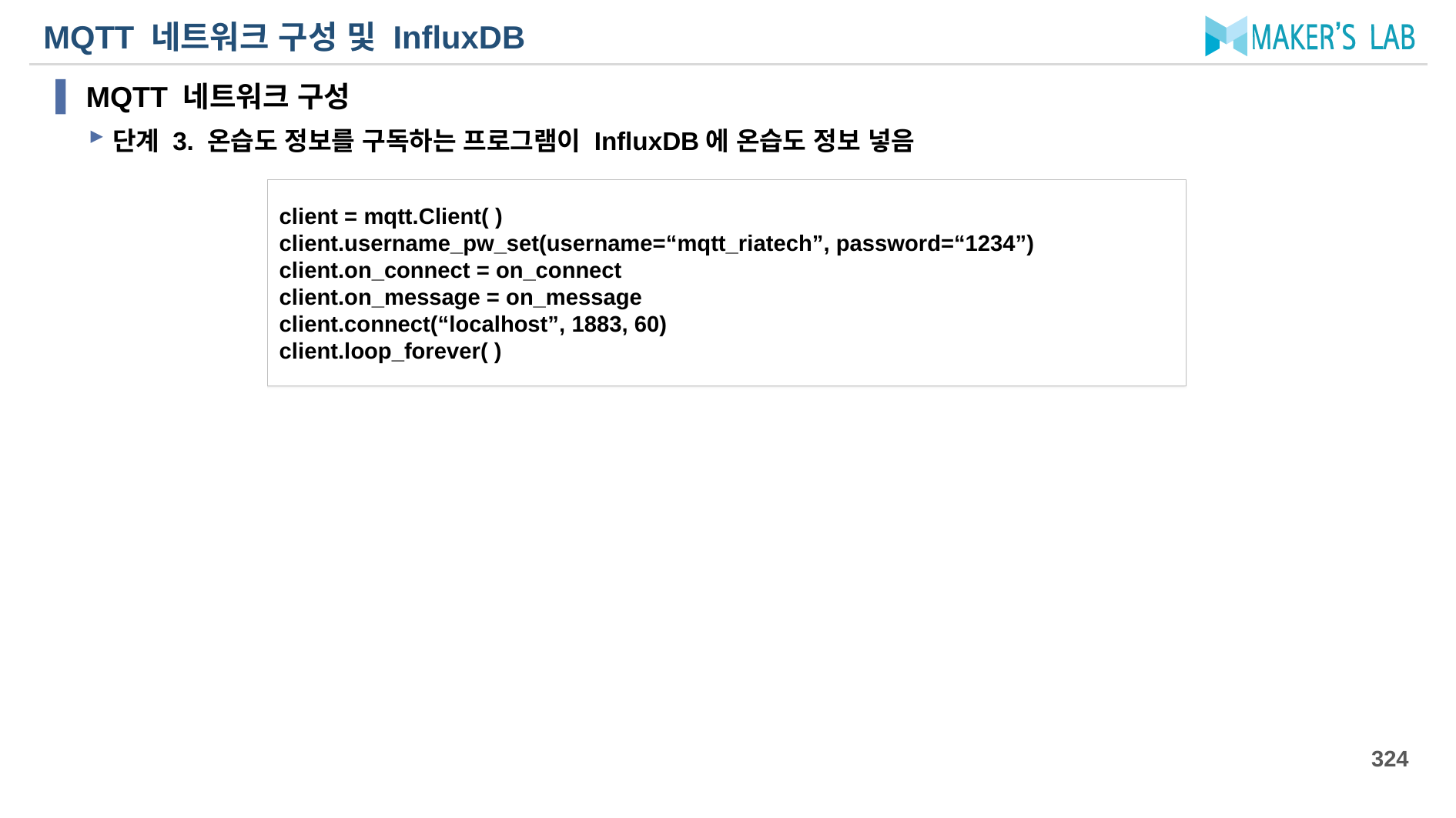

# MQTT 네트워크 구성 및 InfluxDB
MQTT 네트워크 구성
단계 3. 온습도 정보를 구독하는 프로그램이 InfluxDB에 온습도 정보 넣음
client = mqtt.Client( )
client.username_pw_set(username=“mqtt_riatech”, password=“1234”)
client.on_connect = on_connect
client.on_message = on_message
client.connect(“localhost”, 1883, 60)
client.loop_forever( )
324